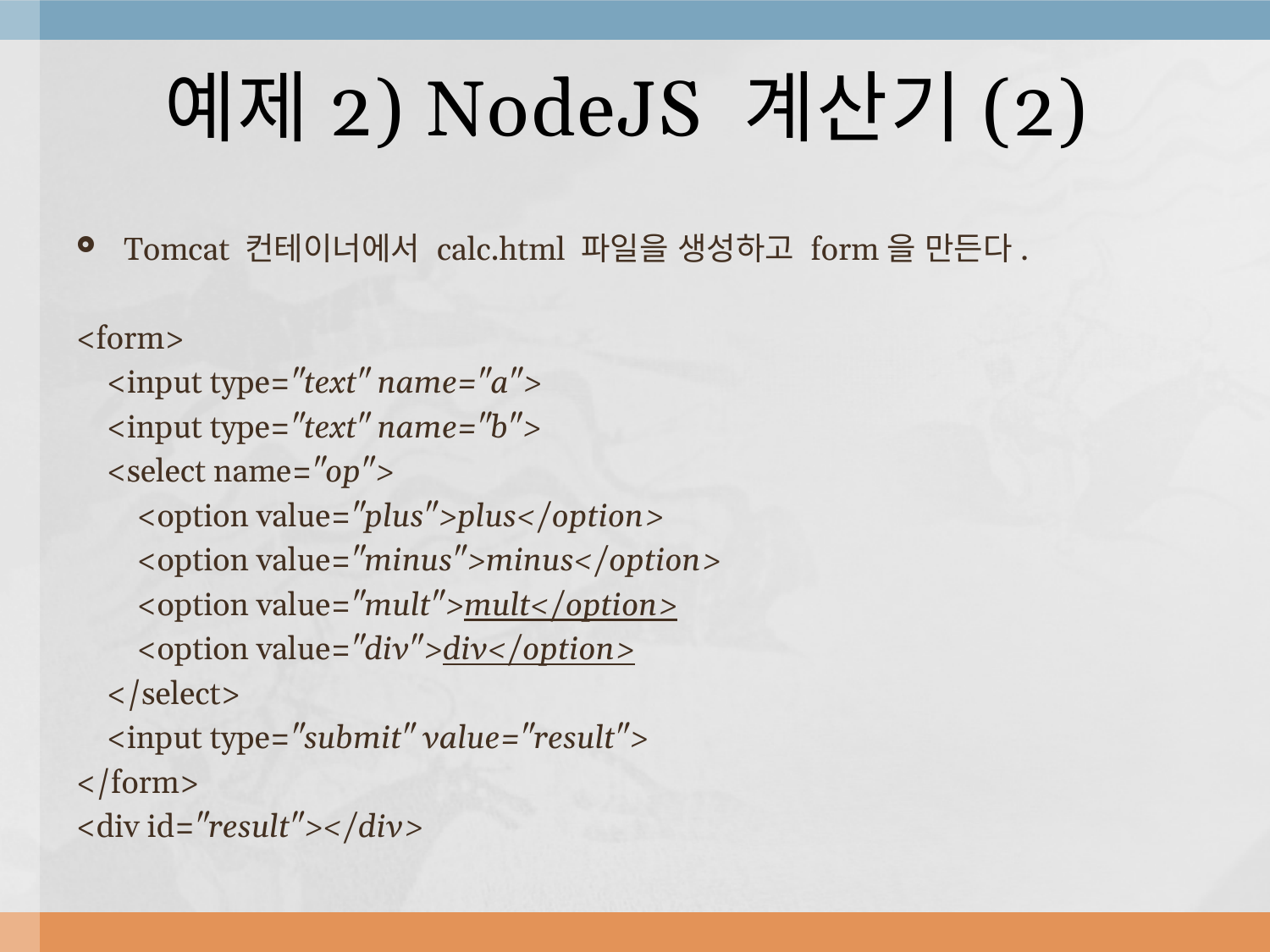

# 예제2) NodeJS 계산기(2)
Tomcat 컨테이너에서 calc.html 파일을 생성하고 form을 만든다.

<form>
    <input type="text" name="a">
    <input type="text" name="b">
    <select name="op">
        <option value="plus">plus</option>
        <option value="minus">minus</option>
        <option value="mult">mult</option>
        <option value="div">div</option>
    </select>
    <input type="submit" value="result">
</form>
<div id="result"></div>